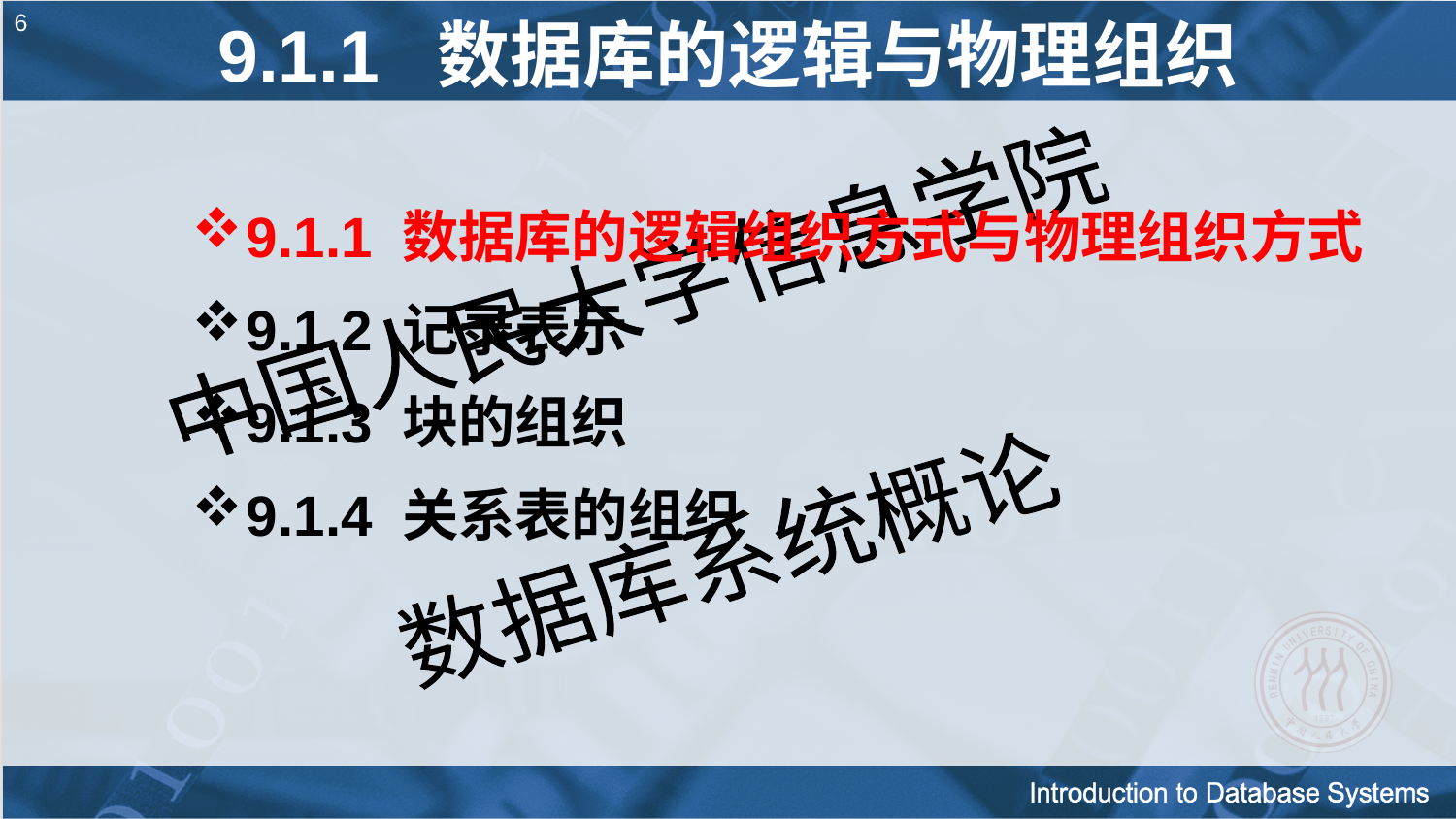

# 6
9.1.1  数据库的逻辑与物理组织
9.1.1 数据库的逻辑组织方式与物理组织方式
9.1.2 记录表示
9.1.3 块的组织
9.1.4 关系表的组织